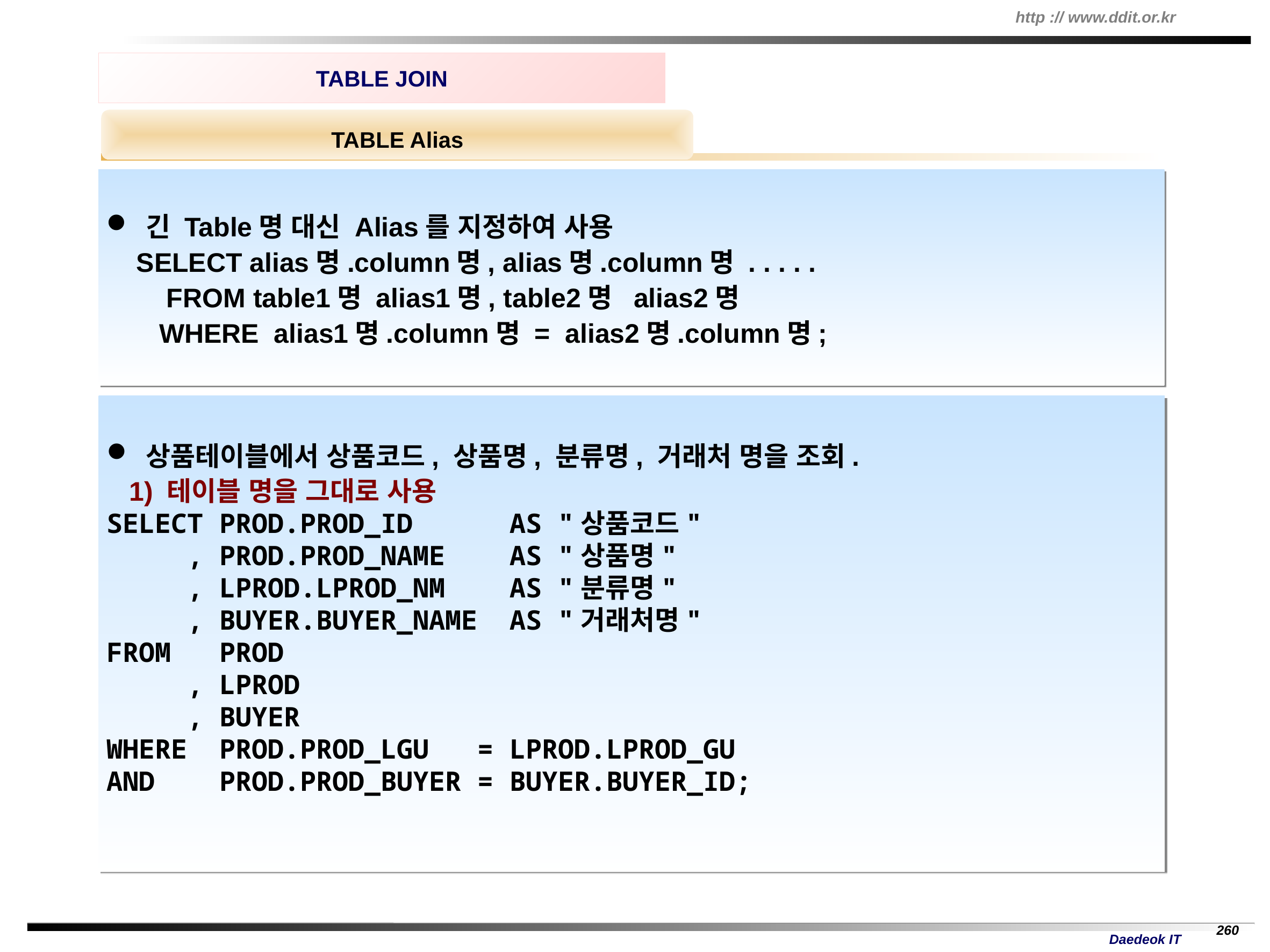

TABLE JOIN
TABLE Alias

 긴 Table명 대신 Alias를 지정하여 사용
    SELECT alias명.column명, alias명.column명 . . . . .
        FROM table1명 alias1명, table2명  alias2명
       WHERE  alias1명.column명 =  alias2명.column명;
 상품테이블에서 상품코드, 상품명, 분류명, 거래처 명을 조회.
   1) 테이블 명을 그대로 사용
SELECT PROD.PROD_ID      AS "상품코드"
     , PROD.PROD_NAME    AS "상품명"
     , LPROD.LPROD_NM    AS "분류명"
     , BUYER.BUYER_NAME  AS "거래처명"
FROM   PROD
     , LPROD
     , BUYER
WHERE  PROD.PROD_LGU   = LPROD.LPROD_GU
AND    PROD.PROD_BUYER = BUYER.BUYER_ID;